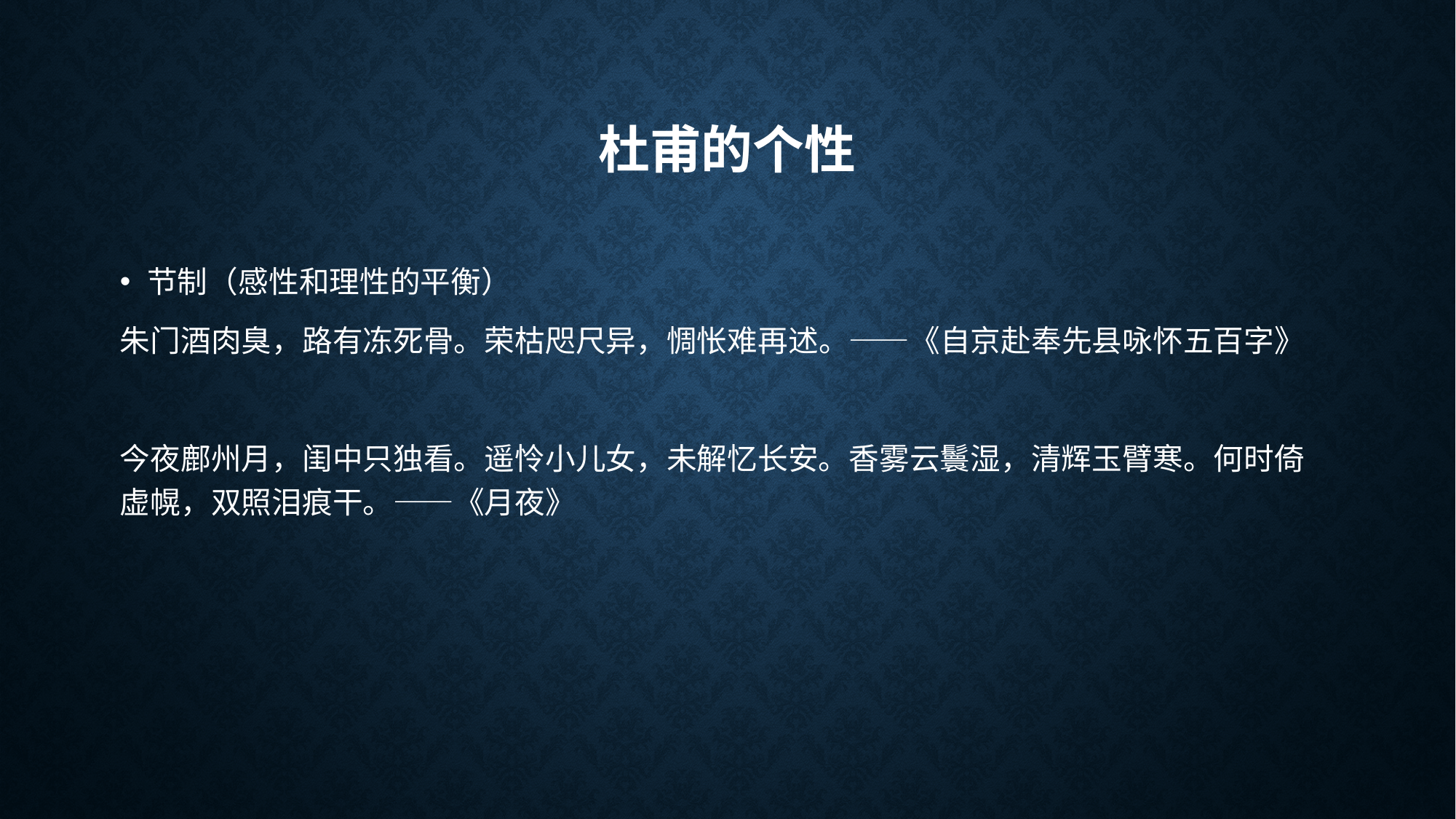

# 杜甫的个性
节制（感性和理性的平衡）
朱门酒肉臭，路有冻死骨。荣枯咫尺异，惆怅难再述。——《自京赴奉先县咏怀五百字》

今夜鄜州月，闺中只独看。遥怜小儿女，未解忆长安。香雾云鬟湿，清辉玉臂寒。何时倚虚幌，双照泪痕干。——《月夜》